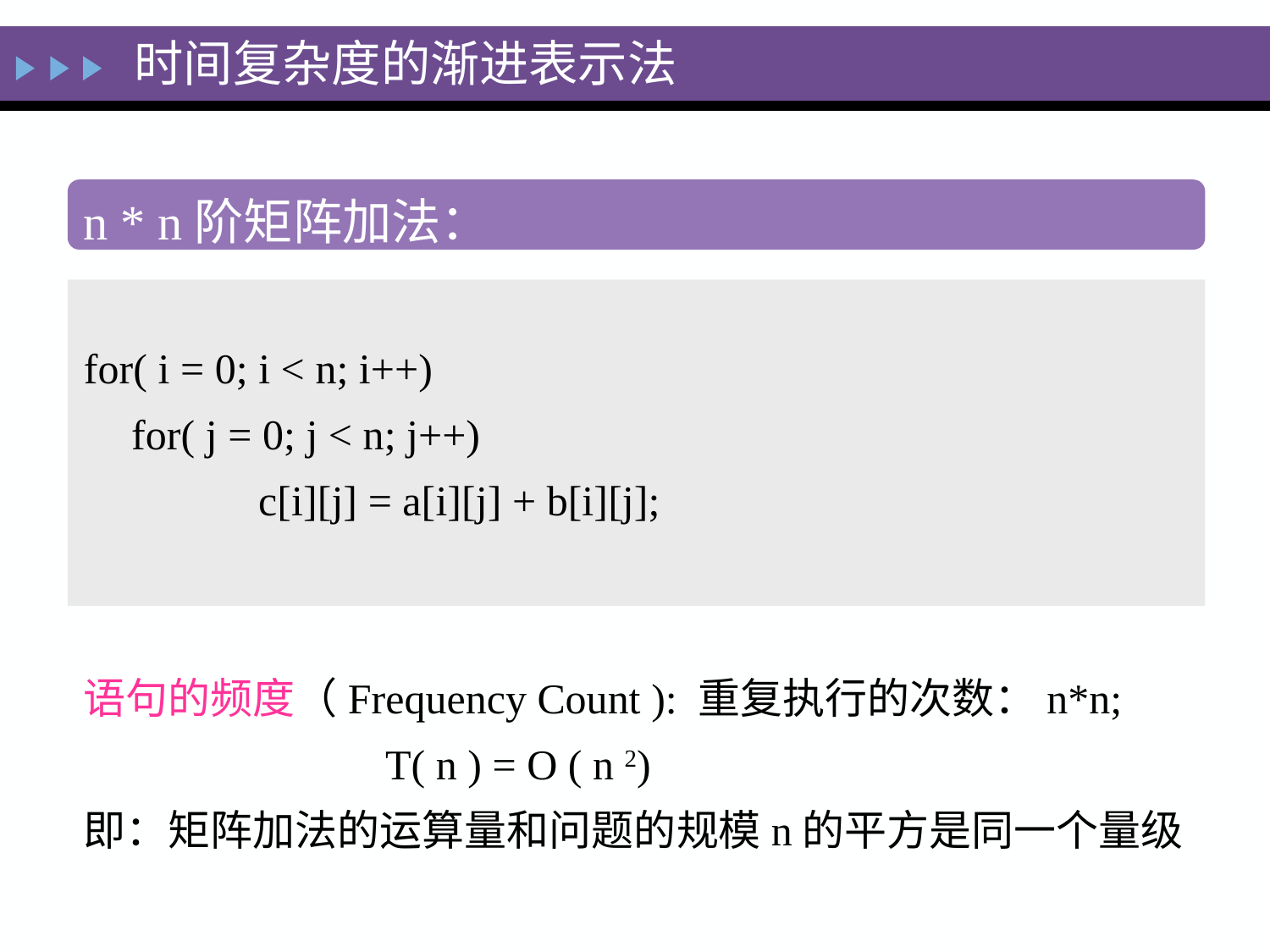

时间复杂度的渐进表示法
n * n阶矩阵加法：

for( i = 0; i < n; i++)
	for( j = 0; j < n; j++)
		c[i][j] = a[i][j] + b[i][j];

语句的频度（Frequency Count ): 重复执行的次数：n*n;
			T( n ) = O ( n 2)
即：矩阵加法的运算量和问题的规模n的平方是同一个量级